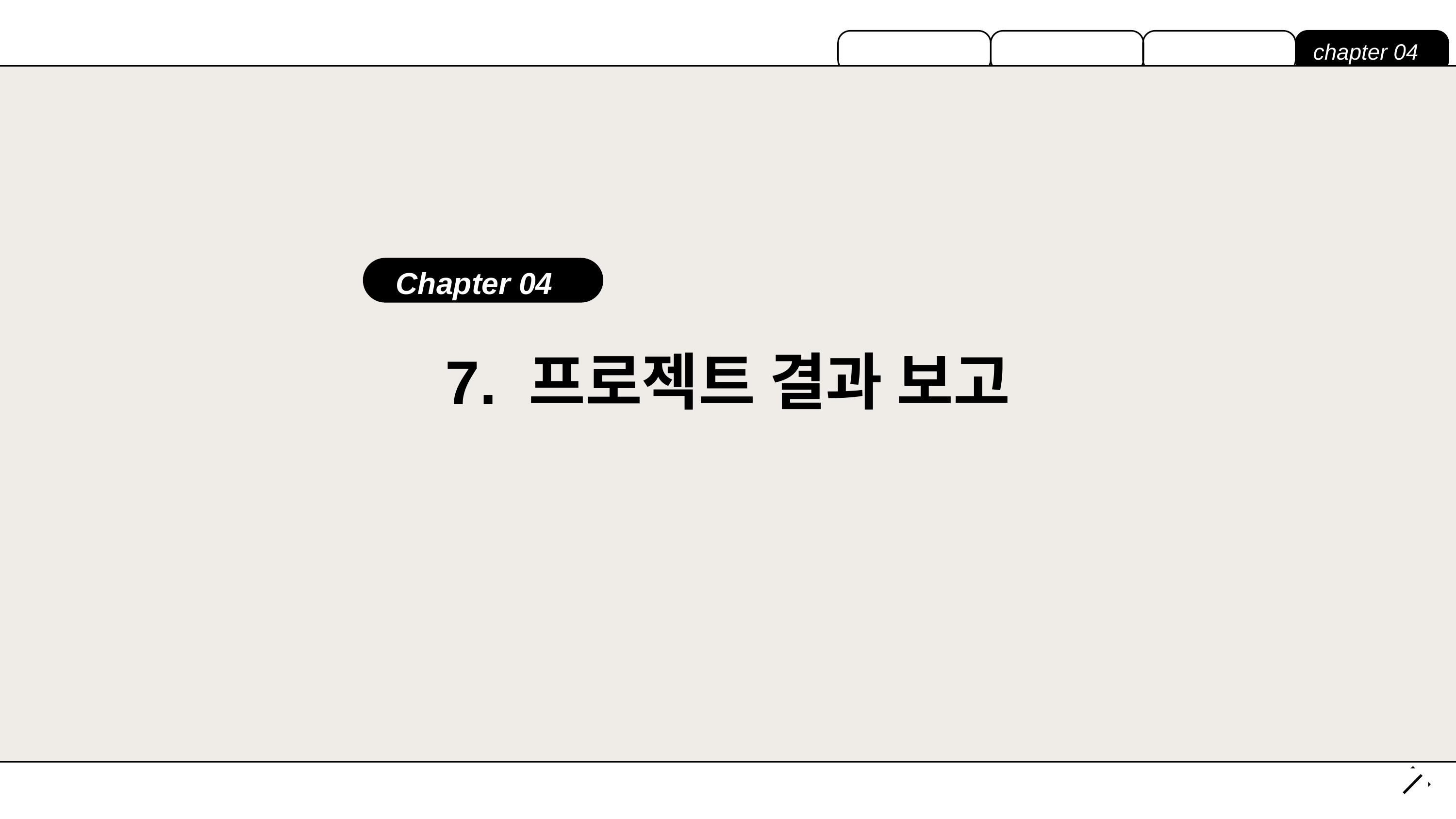

chapter 04

Chapter 04
7. 프로젝트 결과 보고